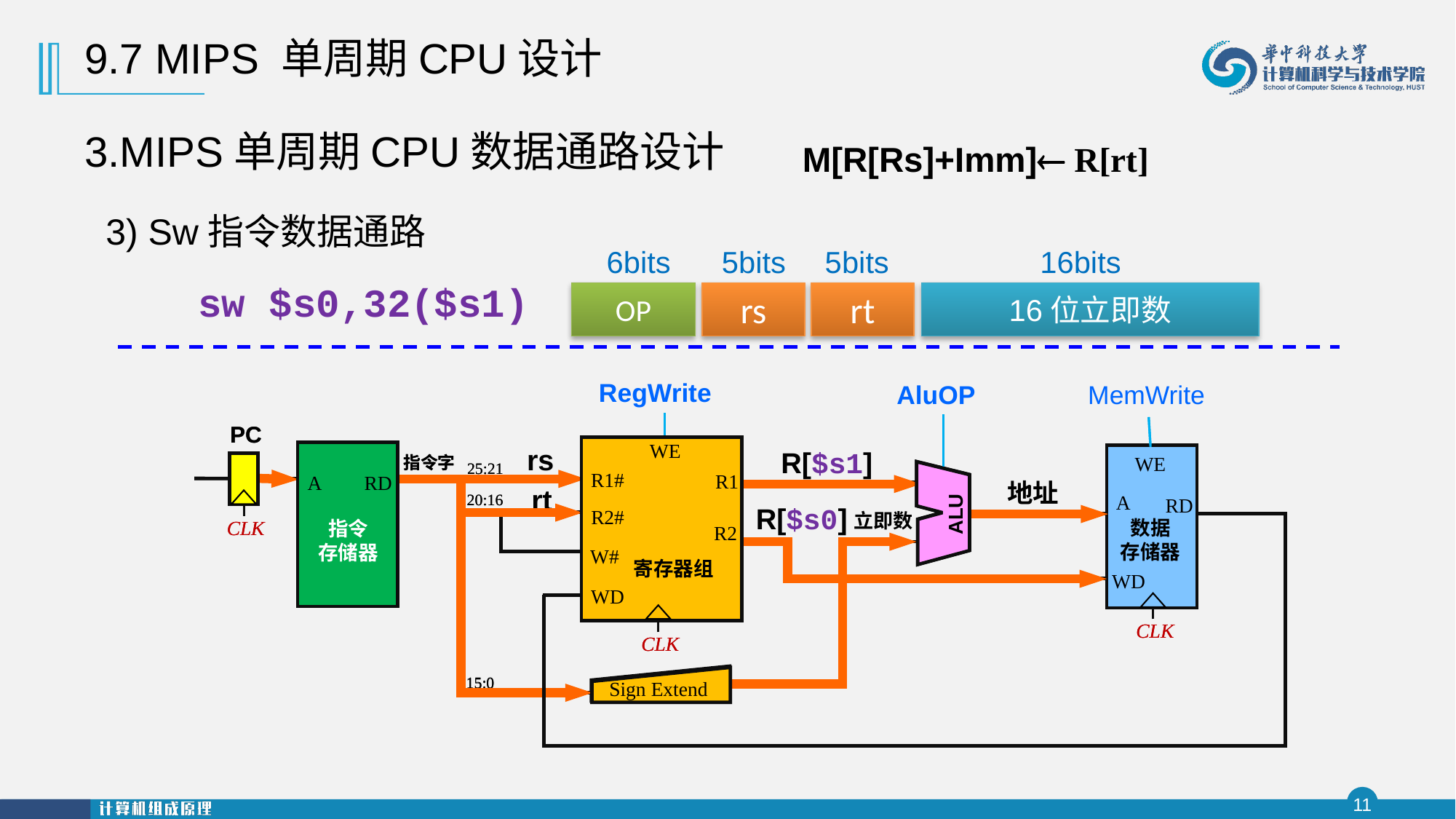

9.7 MIPS 单周期CPU设计
3.MIPS单周期CPU数据通路设计
M[R[Rs]+Imm]← R[rt]
3) Sw指令数据通路
6bits
5bits
5bits
16bits
OP
rs
rt
16位立即数
sw $s0,32($s1)

RegWrite
AluOP
MemWrite
PC
WE

A
RD
指令
存储器

WE
A
RD
数据
存储器
WD
指令字

25:21

R1#
R1
20:16

ALU
R2#
CLK
R2
W#
寄存器组
WD

CLK

CLK

15:0
Sign Extend
PC
WE

R1#
R1
R2#
R2
W#
寄存器组
WD

CLK
rs
rt
  R[$s1]
  R[$s0]

A
RD
指令
存储器

WE
A
RD
数据
存储器
WD

CLK
指令字

25:21

ALU
地址
20:16
立即数
CLK
R2

Sign Extend
15:0